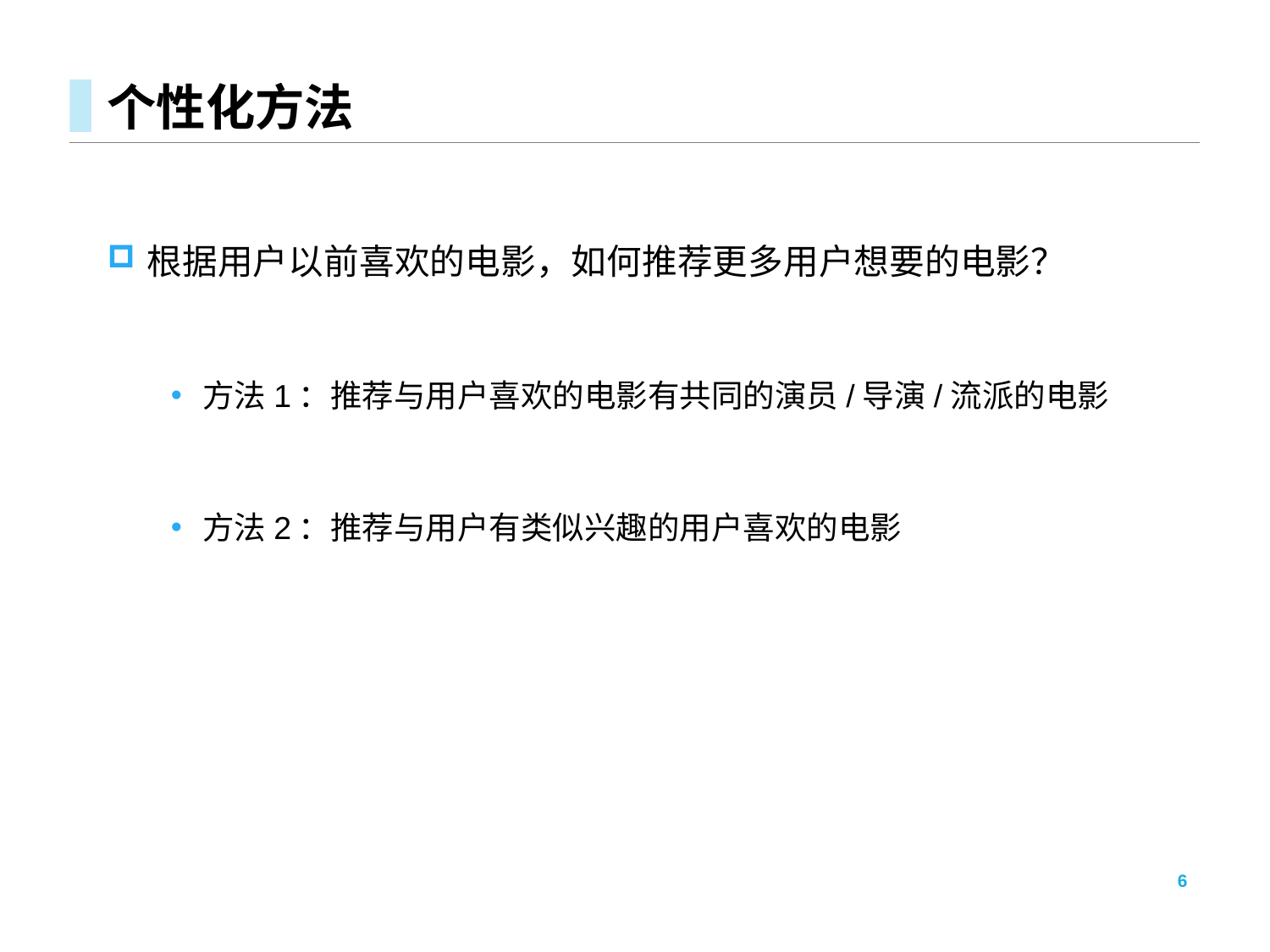

# 个性化方法
根据用户以前喜欢的电影，如何推荐更多用户想要的电影？

方法1：推荐与用户喜欢的电影有共同的演员/导演/流派的电影

方法2：推荐与用户有类似兴趣的用户喜欢的电影
6